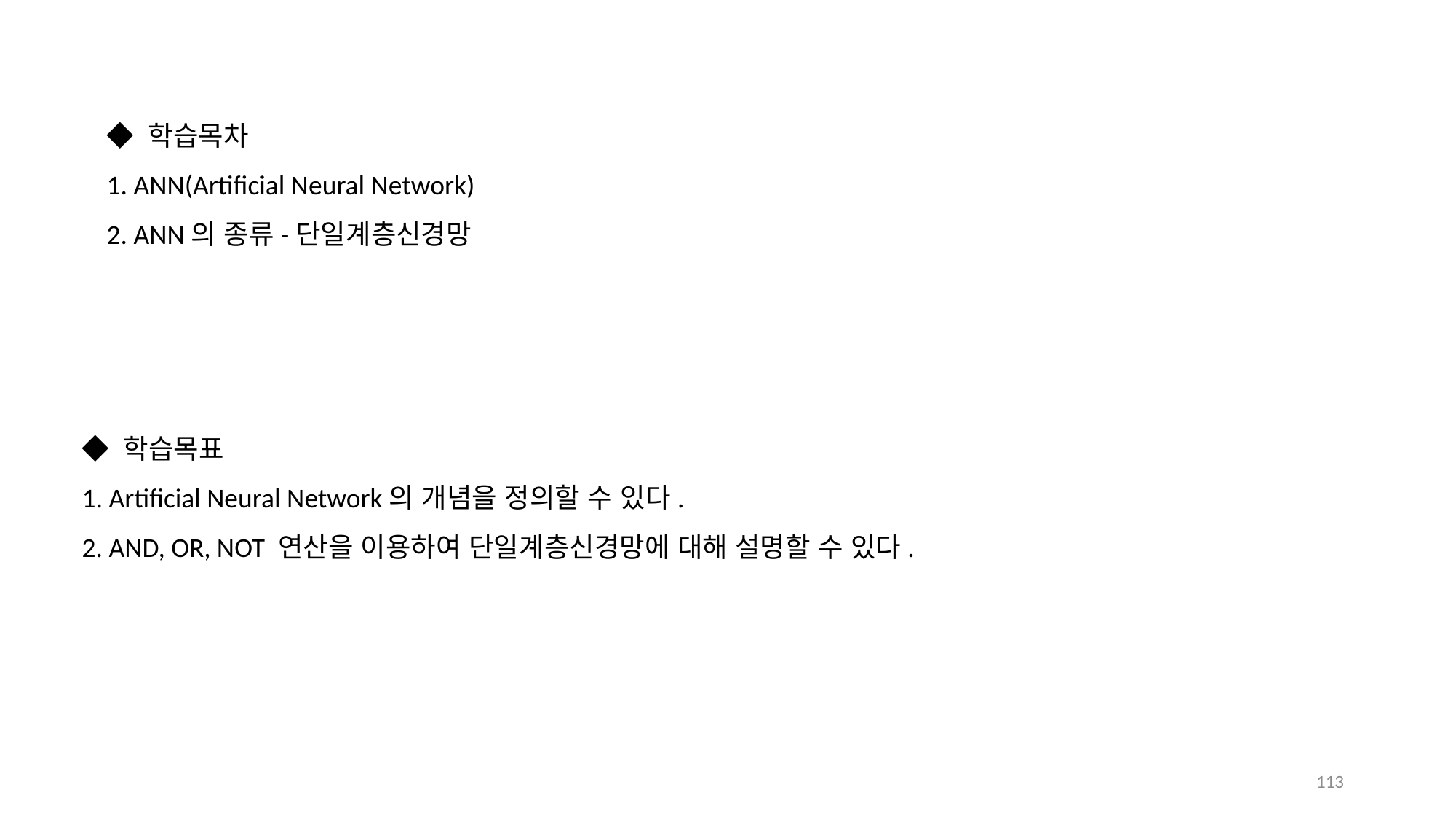

◆ 학습목차
1. ANN(Artificial Neural Network)
2. ANN의 종류-단일계층신경망
◆ 학습목표
1. Artificial Neural Network의 개념을 정의할 수 있다.
2. AND, OR, NOT 연산을 이용하여 단일계층신경망에 대해 설명할 수 있다.
113